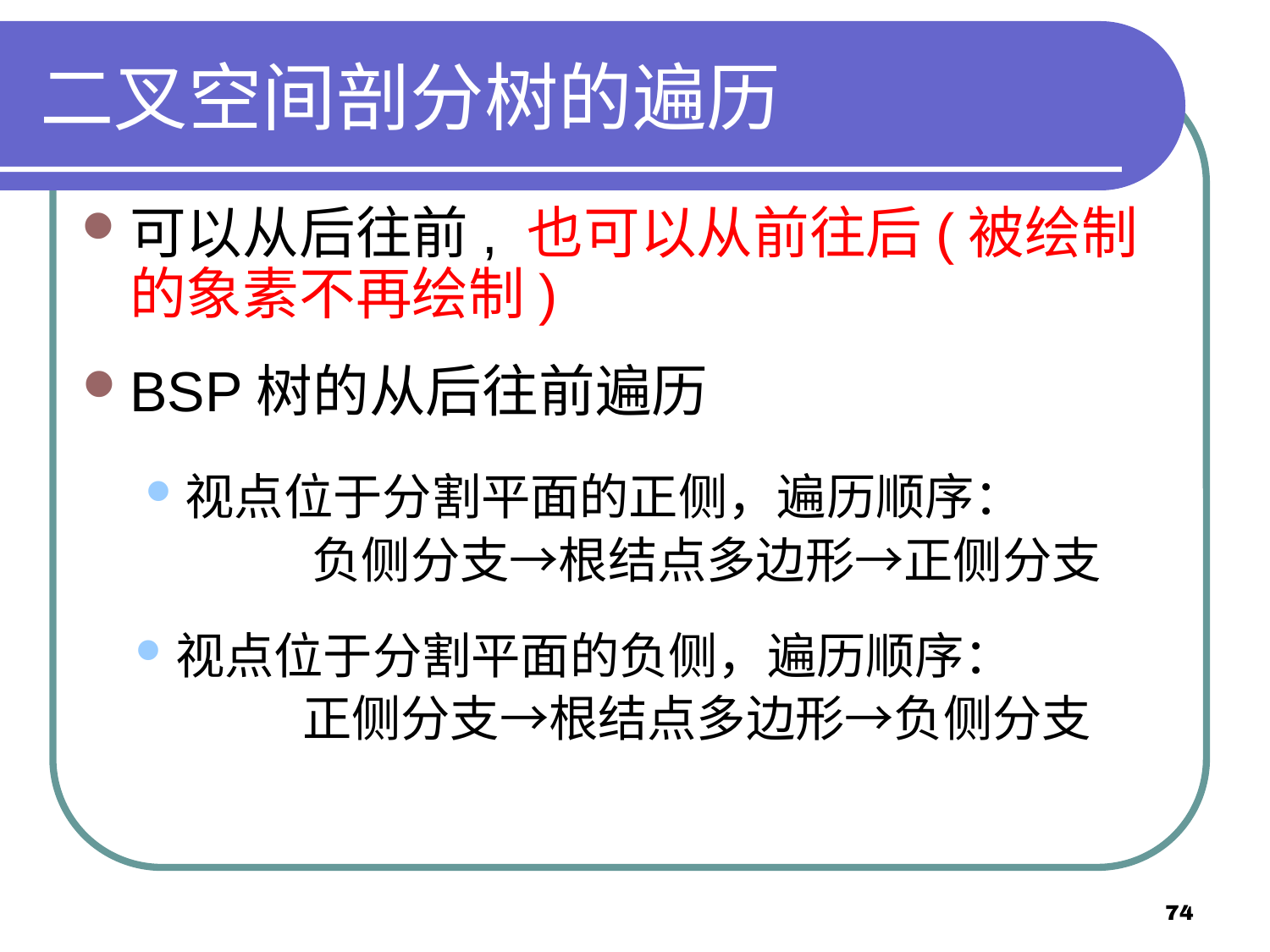

# 二叉空间剖分树的遍历
可以从后往前, 也可以从前往后(被绘制的象素不再绘制)
BSP树的从后往前遍历
视点位于分割平面的正侧，遍历顺序：
		负侧分支→根结点多边形→正侧分支
视点位于分割平面的负侧，遍历顺序：
		正侧分支→根结点多边形→负侧分支
74